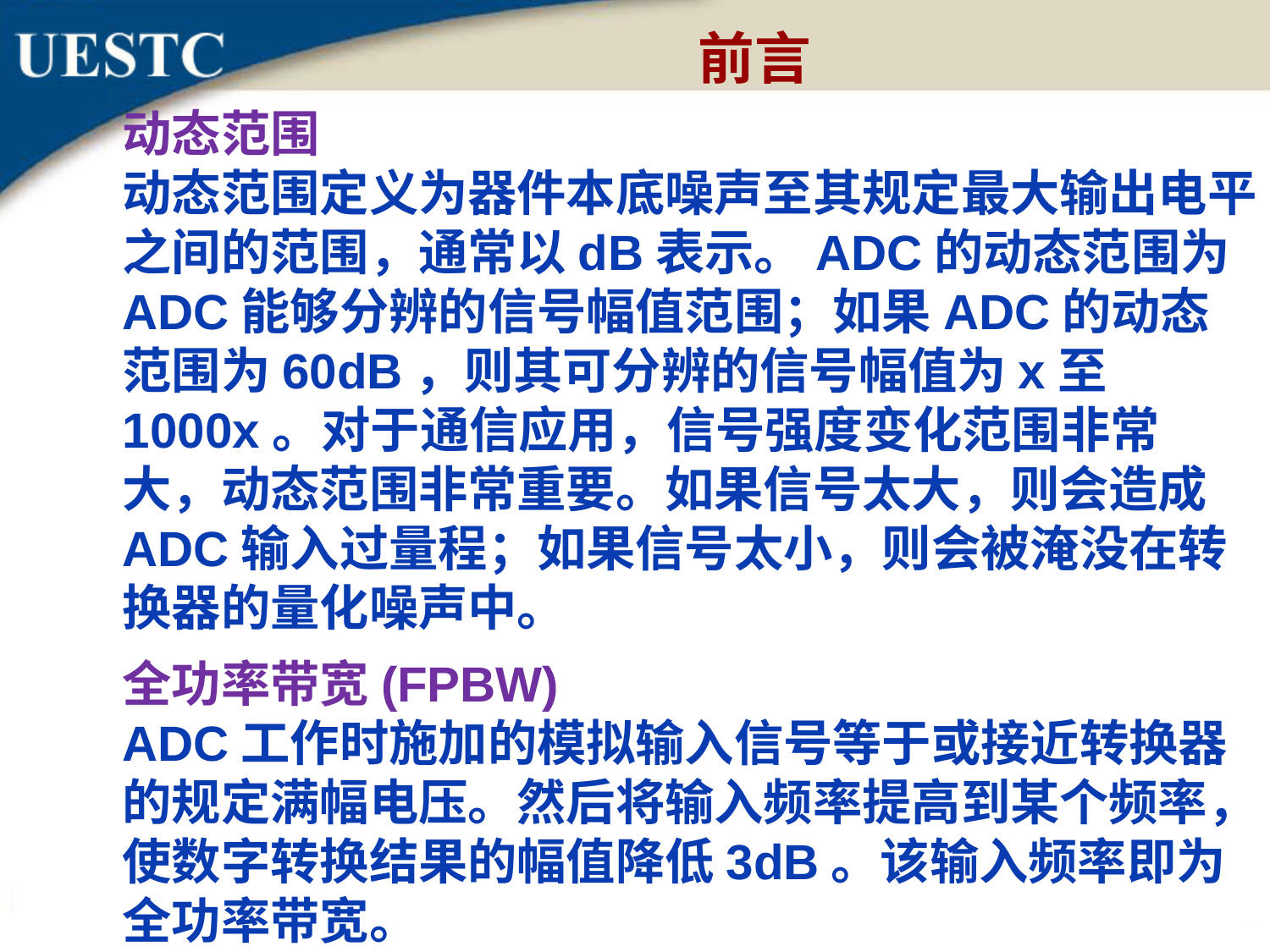

前言
动态范围
动态范围定义为器件本底噪声至其规定最大输出电平之间的范围，通常以dB表示。ADC的动态范围为ADC能够分辨的信号幅值范围；如果ADC的动态范围为60dB，则其可分辨的信号幅值为x至1000x。对于通信应用，信号强度变化范围非常大，动态范围非常重要。如果信号太大，则会造成ADC输入过量程；如果信号太小，则会被淹没在转换器的量化噪声中。
全功率带宽(FPBW)
ADC工作时施加的模拟输入信号等于或接近转换器的规定满幅电压。然后将输入频率提高到某个频率，使数字转换结果的幅值降低3dB。该输入频率即为全功率带宽。